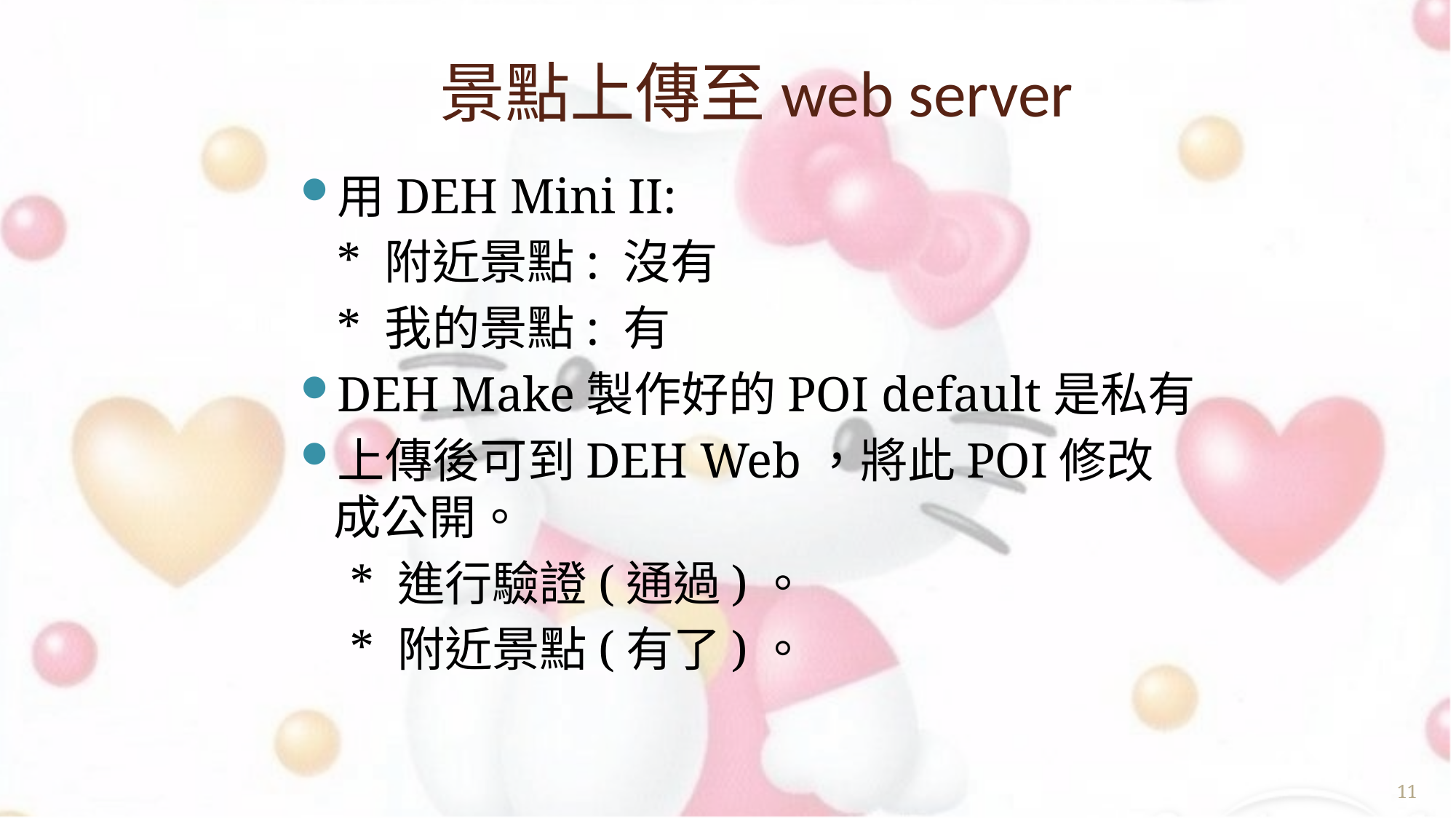

# 景點上傳至web server
用DEH Mini II:
   * 附近景點: 沒有
   * 我的景點: 有
DEH Make製作好的POI default是私有
上傳後可到DEH Web，將此POI修改成公開。
    * 進行驗證(通過)。
    * 附近景點(有了)。

11